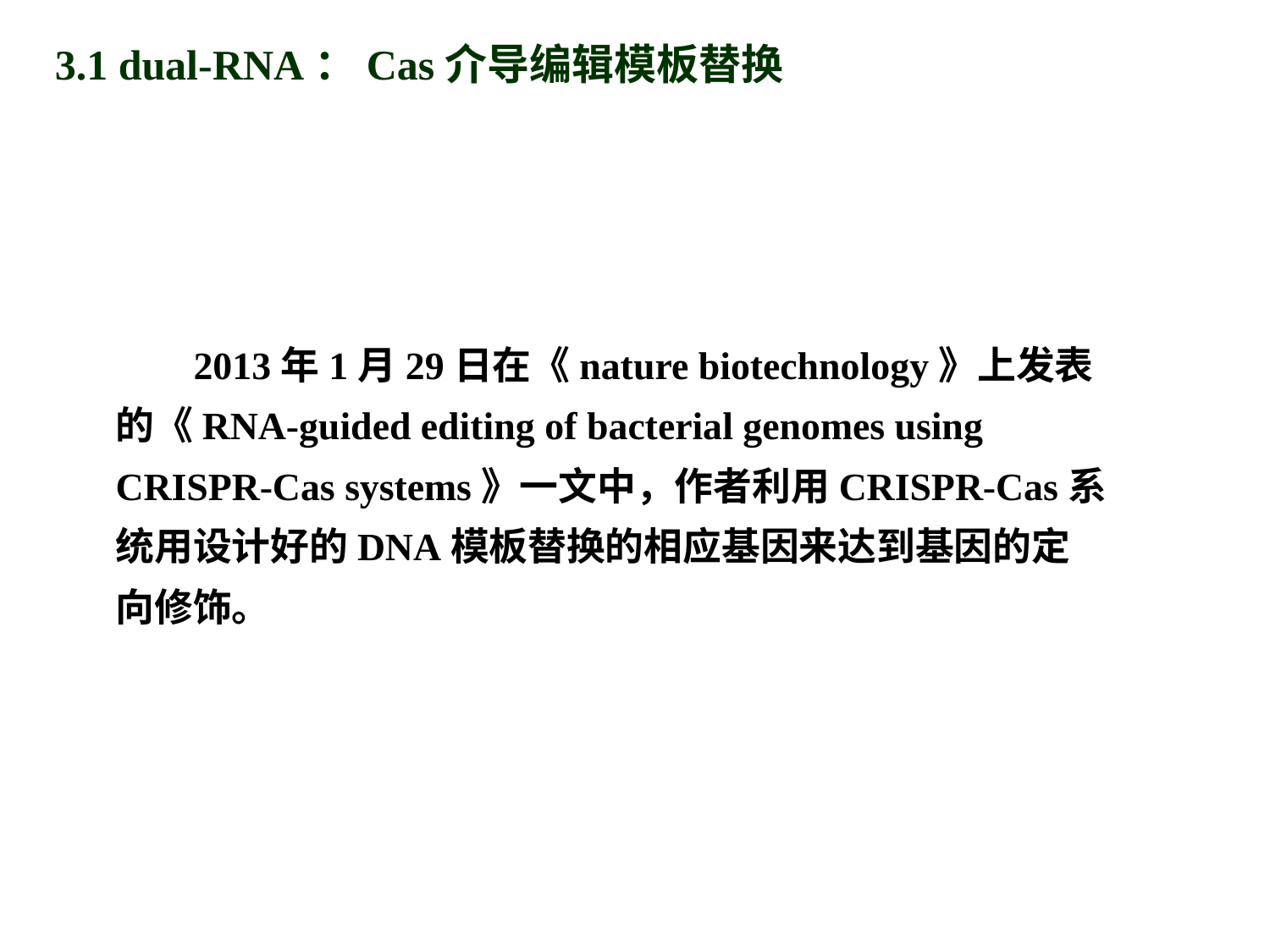

3.1 dual-RNA：Cas介导编辑模板替换
        2013年1月29日在《nature biotechnology》上发表的《RNA-guided editing of bacterial genomes using
CRISPR-Cas systems》一文中，作者利用CRISPR-Cas系统用设计好的DNA模板替换的相应基因来达到基因的定向修饰。